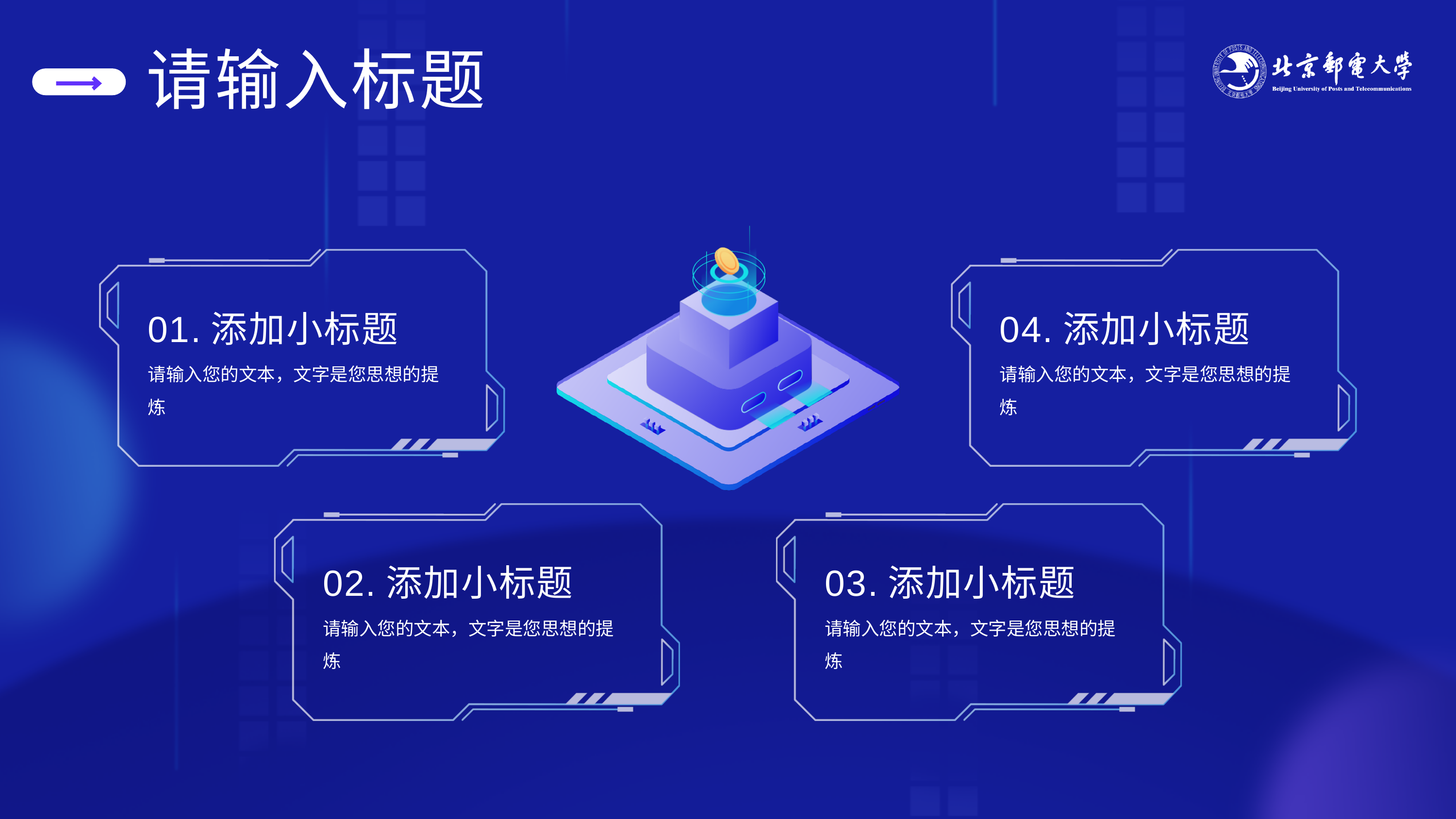

请输入标题

01.添加小标题
请输入您的文本，文字是您思想的提炼
04.添加小标题
请输入您的文本，文字是您思想的提炼

02.添加小标题
请输入您的文本，文字是您思想的提炼
03.添加小标题
请输入您的文本，文字是您思想的提炼